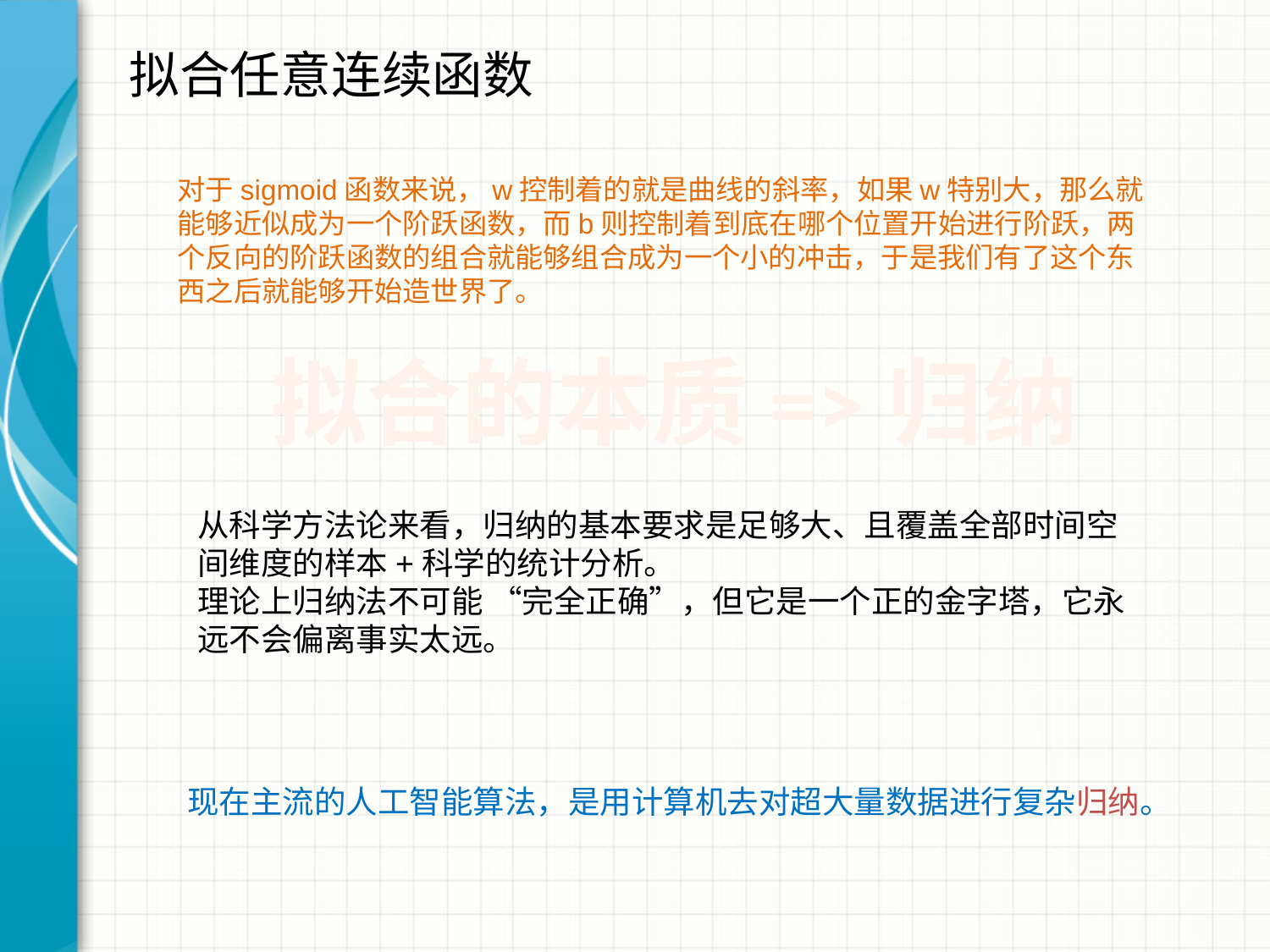

# 拟合任意连续函数
对于sigmoid函数来说，w控制着的就是曲线的斜率，如果w特别大，那么就能够近似成为一个阶跃函数，而b则控制着到底在哪个位置开始进行阶跃，两个反向的阶跃函数的组合就能够组合成为一个小的冲击，于是我们有了这个东西之后就能够开始造世界了。
拟合的本质=>归纳
从科学方法论来看，归纳的基本要求是足够大、且覆盖全部时间空间维度的样本+科学的统计分析。
理论上归纳法不可能 “完全正确”，但它是一个正的金字塔，它永远不会偏离事实太远。
现在主流的人工智能算法，是用计算机去对超大量数据进行复杂归纳。